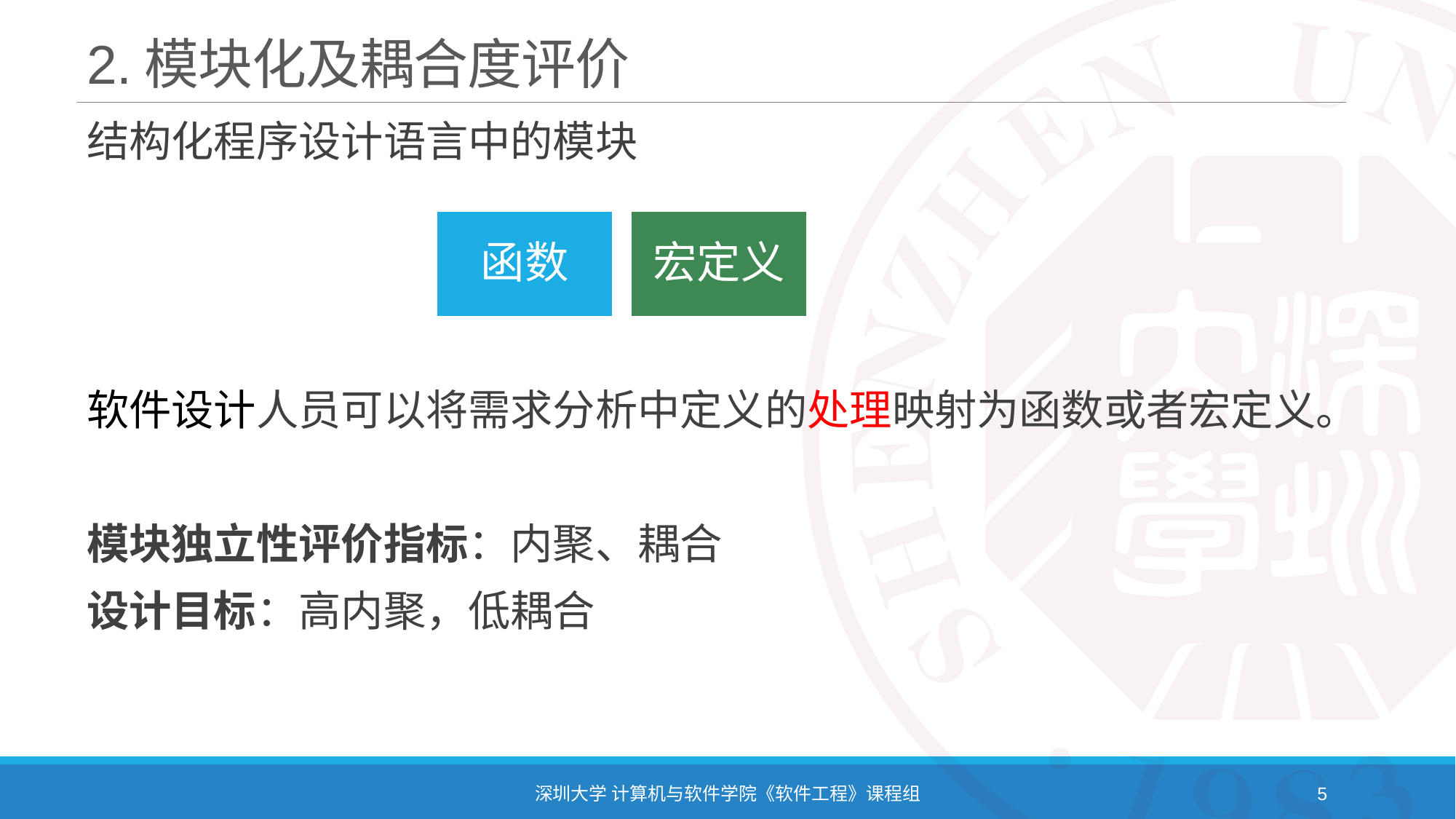

# 2.模块化及耦合度评价
结构化程序设计语言中的模块

软件设计人员可以将需求分析中定义的处理映射为函数或者宏定义。

模块独立性评价指标：内聚、耦合
设计目标：高内聚，低耦合

函数
宏定义
深圳大学 计算机与软件学院《软件工程》课程组
5